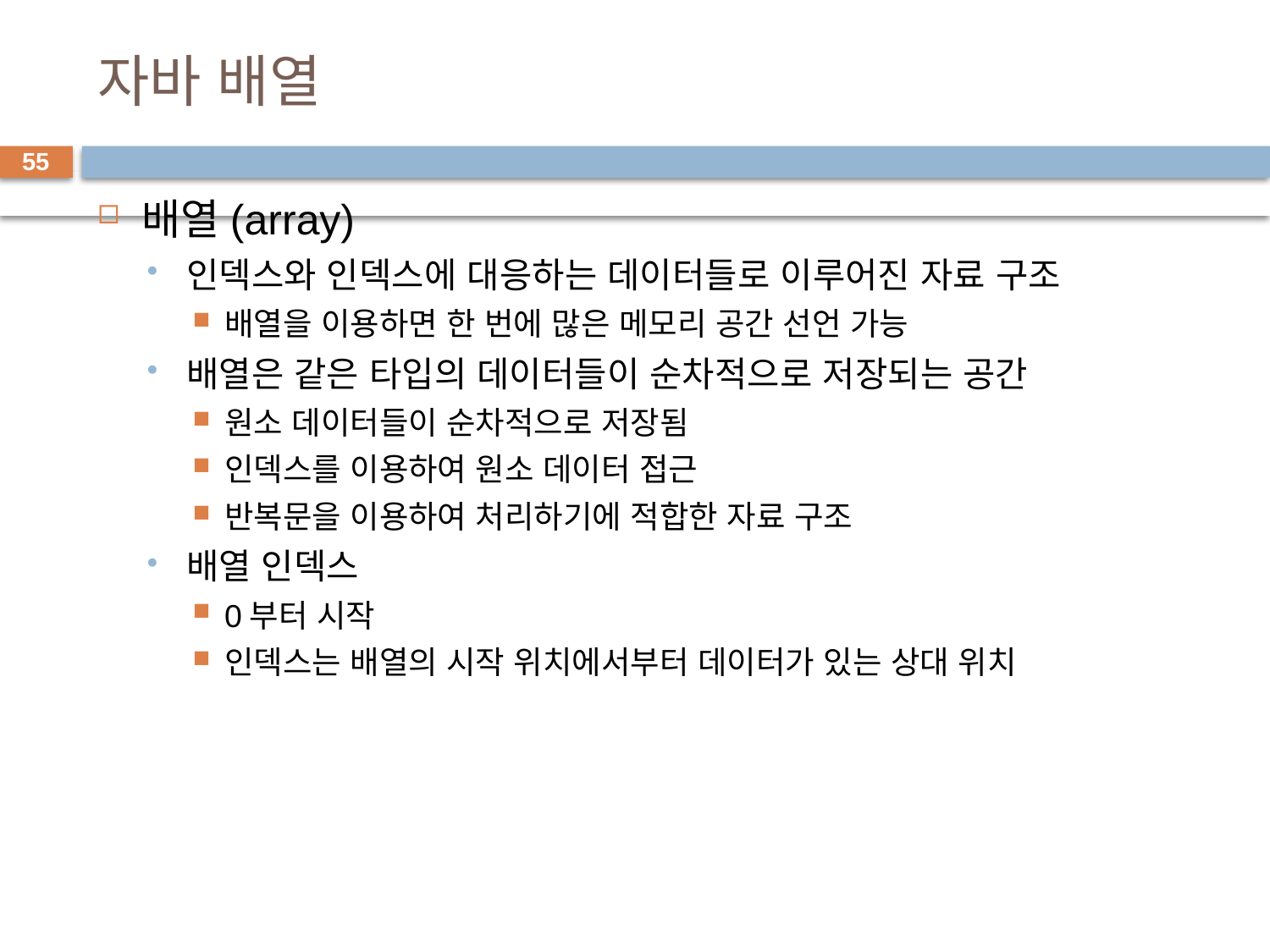

# 자바 배열
55
배열(array)
인덱스와 인덱스에 대응하는 데이터들로 이루어진 자료 구조
배열을 이용하면 한 번에 많은 메모리 공간 선언 가능
배열은 같은 타입의 데이터들이 순차적으로 저장되는 공간
원소 데이터들이 순차적으로 저장됨
인덱스를 이용하여 원소 데이터 접근
반복문을 이용하여 처리하기에 적합한 자료 구조
배열 인덱스
0부터 시작
인덱스는 배열의 시작 위치에서부터 데이터가 있는 상대 위치